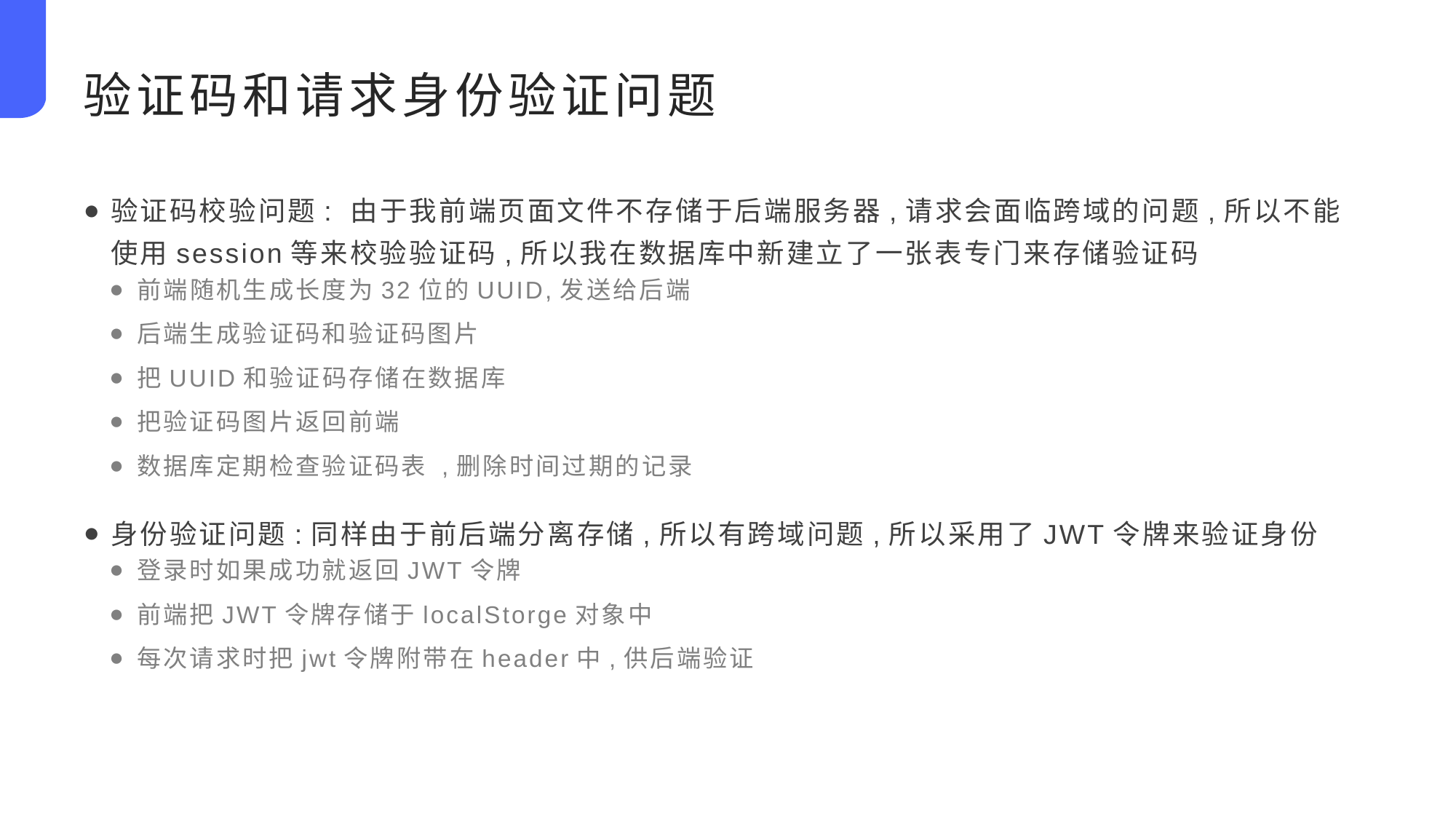

验证码和请求身份验证问题
验证码校验问题: 由于我前端页面文件不存储于后端服务器,请求会面临跨域的问题,所以不能使用session等来校验验证码,所以我在数据库中新建立了一张表专门来存储验证码
前端随机生成长度为32位的UUID,发送给后端
后端生成验证码和验证码图片
把UUID和验证码存储在数据库
把验证码图片返回前端
数据库定期检查验证码表 ,删除时间过期的记录
身份验证问题:同样由于前后端分离存储,所以有跨域问题,所以采用了JWT令牌来验证身份
登录时如果成功就返回JWT令牌
前端把JWT令牌存储于localStorge对象中
每次请求时把jwt令牌附带在header中,供后端验证